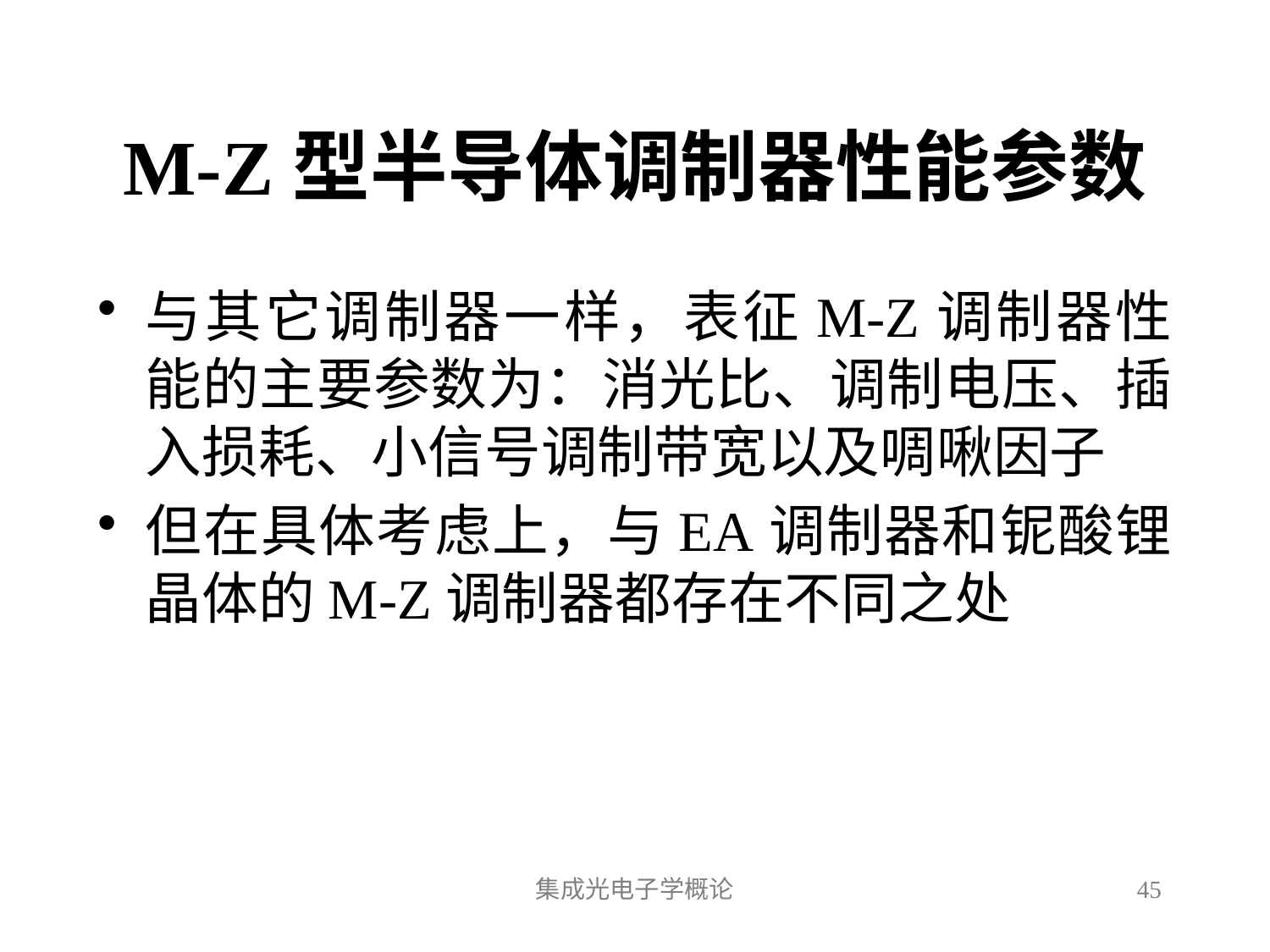

# M-Z型半导体调制器性能参数
与其它调制器一样，表征M-Z调制器性能的主要参数为：消光比、调制电压、插入损耗、小信号调制带宽以及啁啾因子
但在具体考虑上，与EA调制器和铌酸锂晶体的M-Z调制器都存在不同之处

集成光电子学概论
45